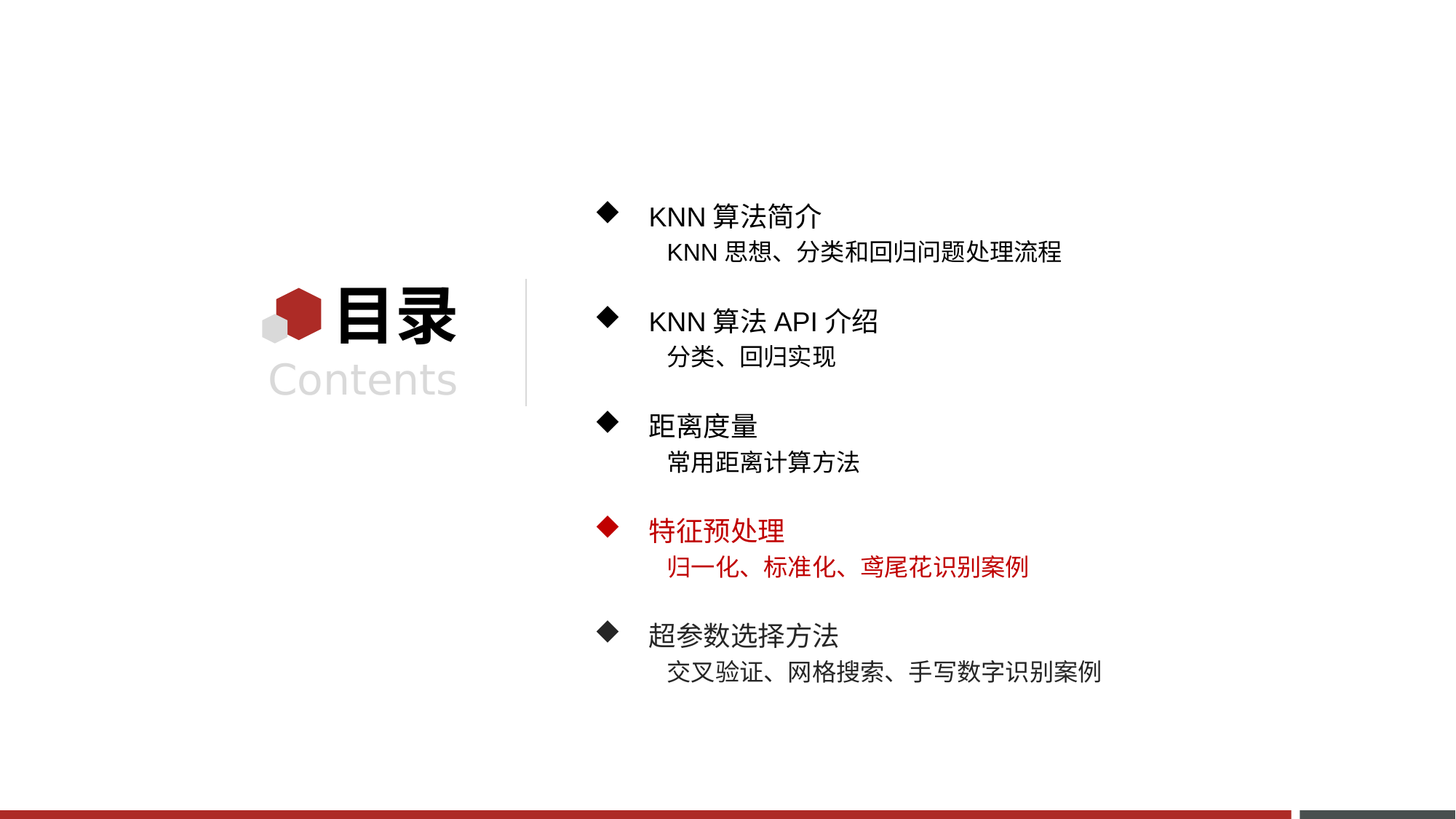

KNN算法简介
KNN思想、分类和回归问题处理流程
KNN算法API介绍
分类、回归实现
距离度量
常用距离计算方法
特征预处理
归一化、标准化、鸢尾花识别案例
超参数选择方法
交叉验证、网格搜索、手写数字识别案例